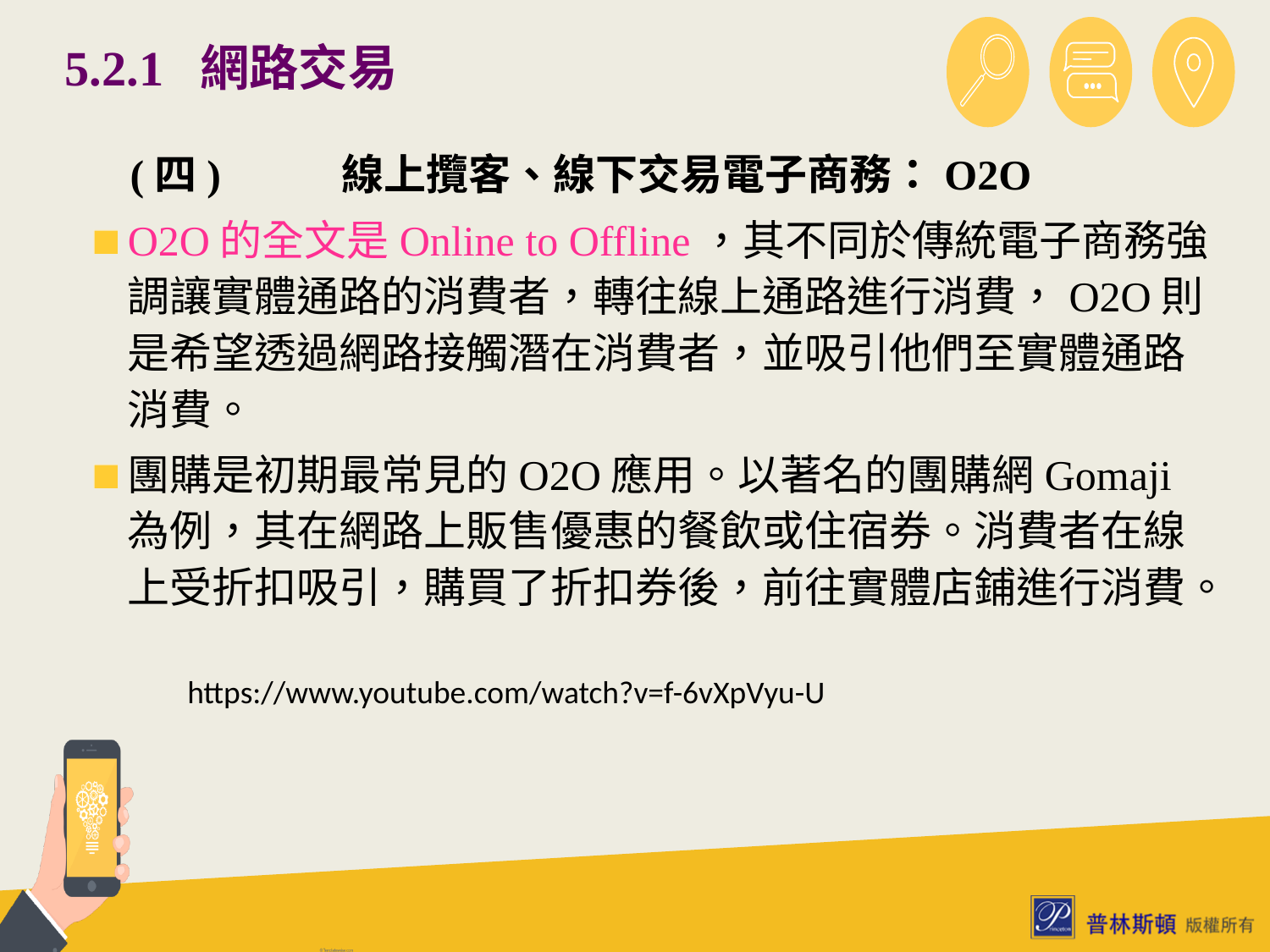

# 5.2.1  網路交易
    (四)	線上攬客、線下交易電子商務：O2O
O2O的全文是Online to Offline，其不同於傳統電子商務強調讓實體通路的消費者，轉往線上通路進行消費，O2O則是希望透過網路接觸潛在消費者，並吸引他們至實體通路消費。
團購是初期最常見的O2O應用。以著名的團購網Gomaji為例，其在網路上販售優惠的餐飲或住宿券。消費者在線上受折扣吸引，購買了折扣券後，前往實體店鋪進行消費。
https://www.youtube.com/watch?v=f-6vXpVyu-U